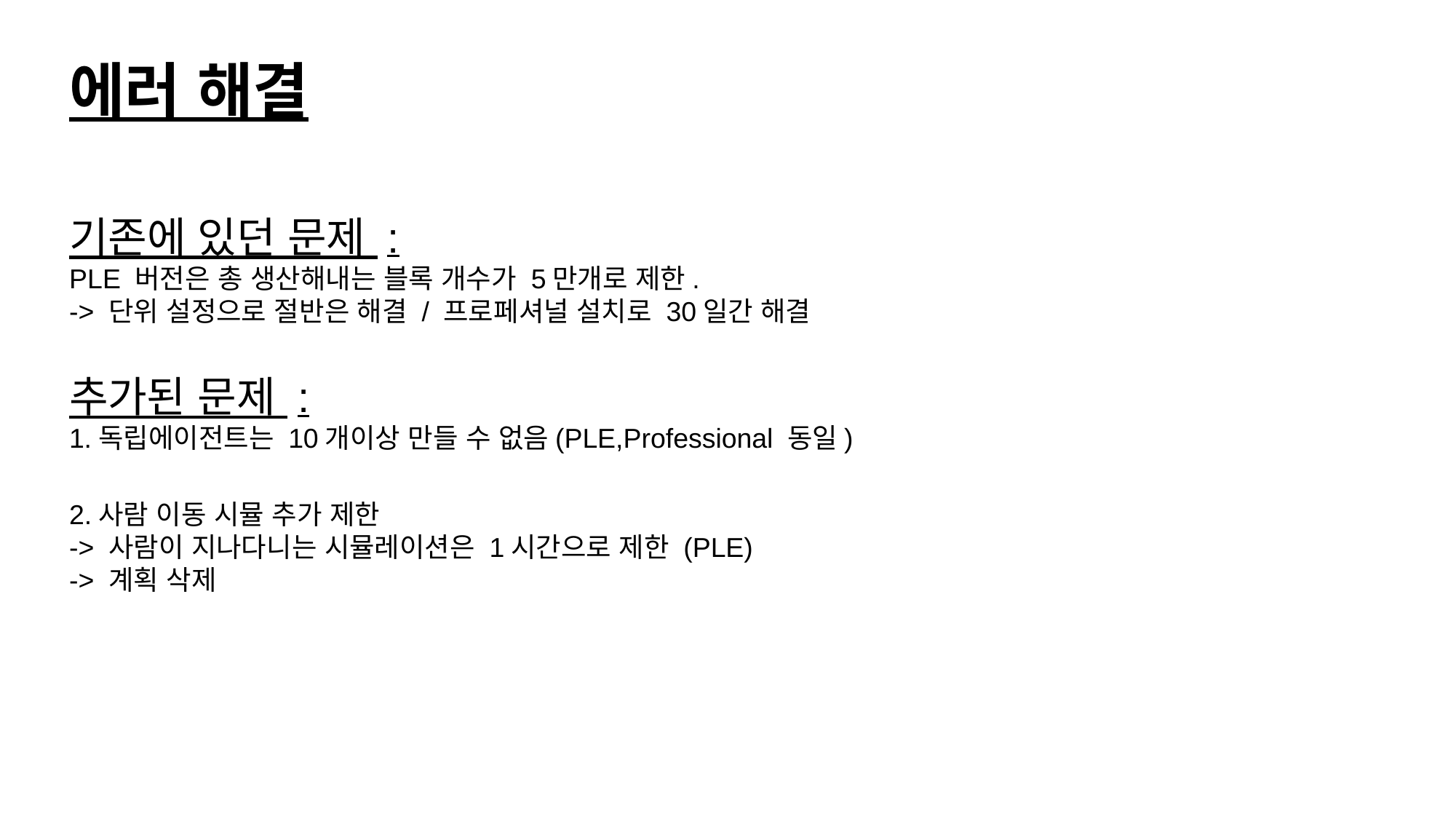

에러 해결

기존에 있던 문제 :
PLE 버전은 총 생산해내는 블록 개수가 5만개로 제한.
-> 단위 설정으로 절반은 해결 / 프로페셔널 설치로 30일간 해결
추가된 문제 :
1.독립에이전트는 10개이상 만들 수 없음(PLE,Professional 동일)

2.사람 이동 시뮬 추가 제한
-> 사람이 지나다니는 시뮬레이션은 1시간으로 제한 (PLE)
-> 계획 삭제